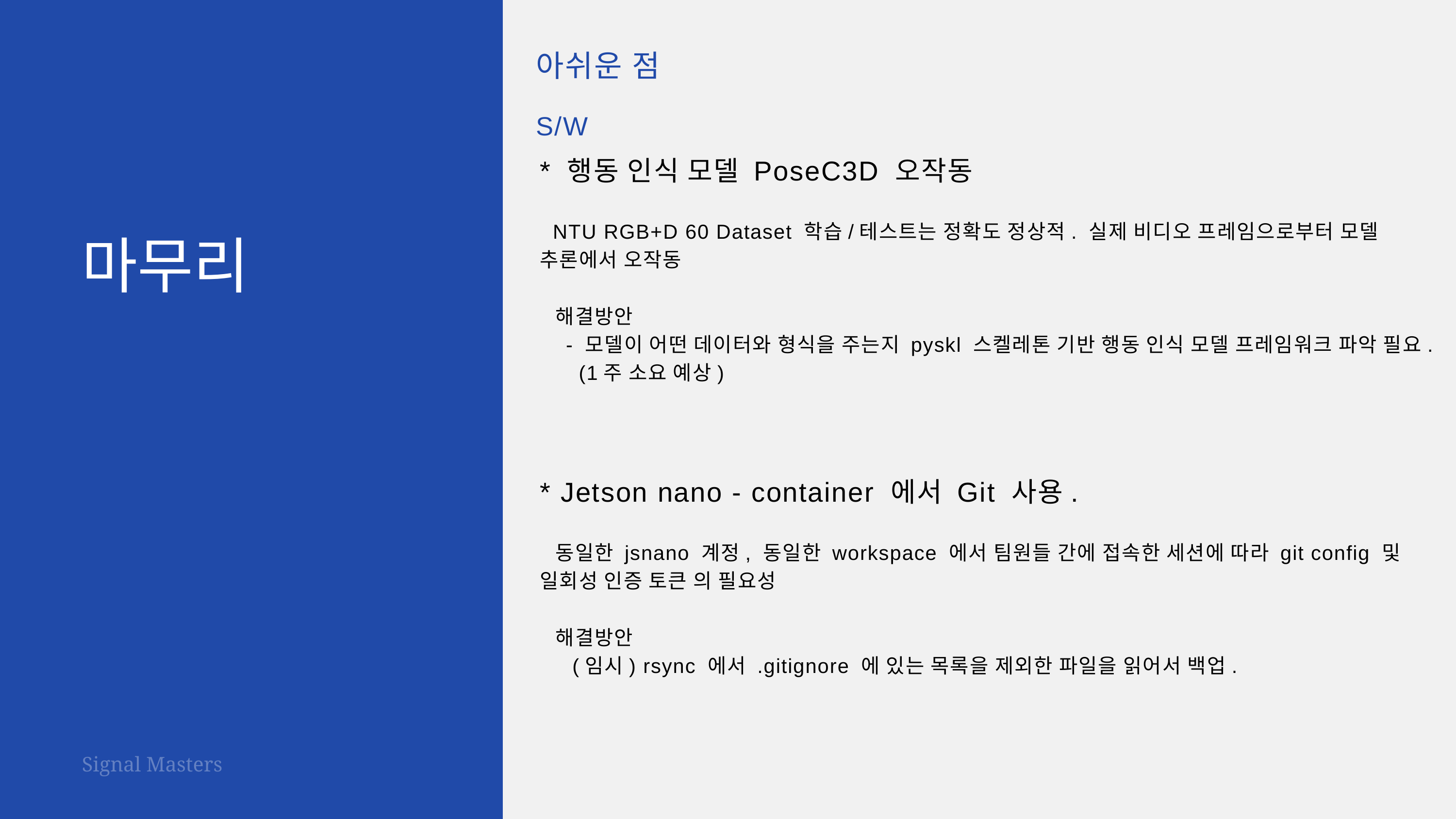

아쉬운 점
S/W

* 행동 인식 모델 PoseC3D 오작동

  NTU RGB+D 60 Dataset 학습/테스트는 정확도 정상적. 실제 비디오 프레임으로부터 모델 추론에서 오작동

  해결방안
    - 모델이 어떤 데이터와 형식을 주는지 pyskl 스켈레톤 기반 행동 인식 모델 프레임워크 파악 필요.
      (1주 소요 예상)

* Jetson nano - container 에서 Git 사용.

  동일한 jsnano 계정, 동일한 workspace 에서 팀원들 간에 접속한 세션에 따라 git config 및 일회성 인증 토큰 의 필요성

  해결방안
     (임시) rsync 에서 .gitignore 에 있는 목록을 제외한 파일을 읽어서 백업.

마무리
Signal Masters